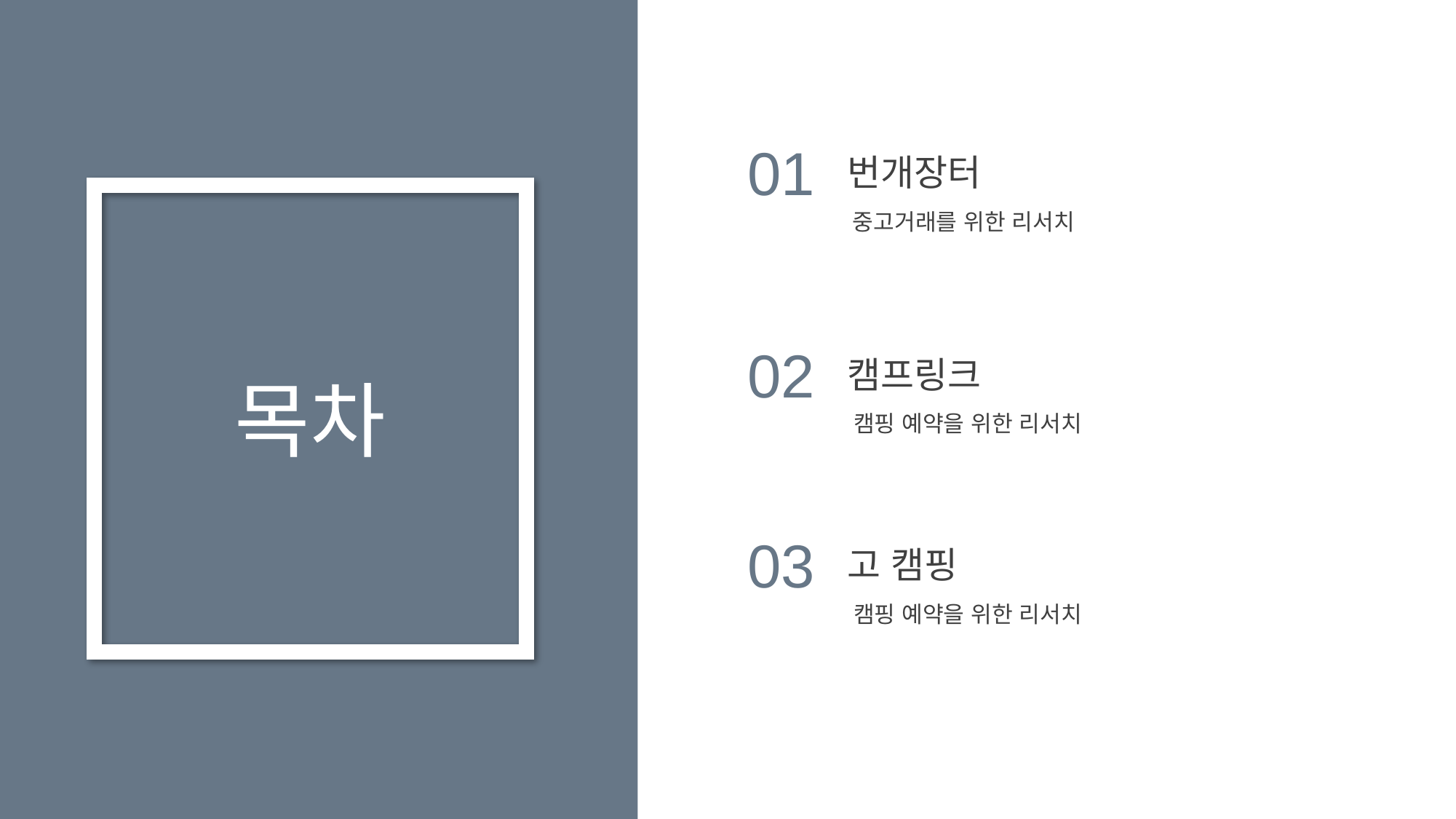

01
번개장터

중고거래를 위한 리서치
02
캠프링크
목차
캠핑 예약을 위한 리서치
03
고 캠핑
캠핑 예약을 위한 리서치